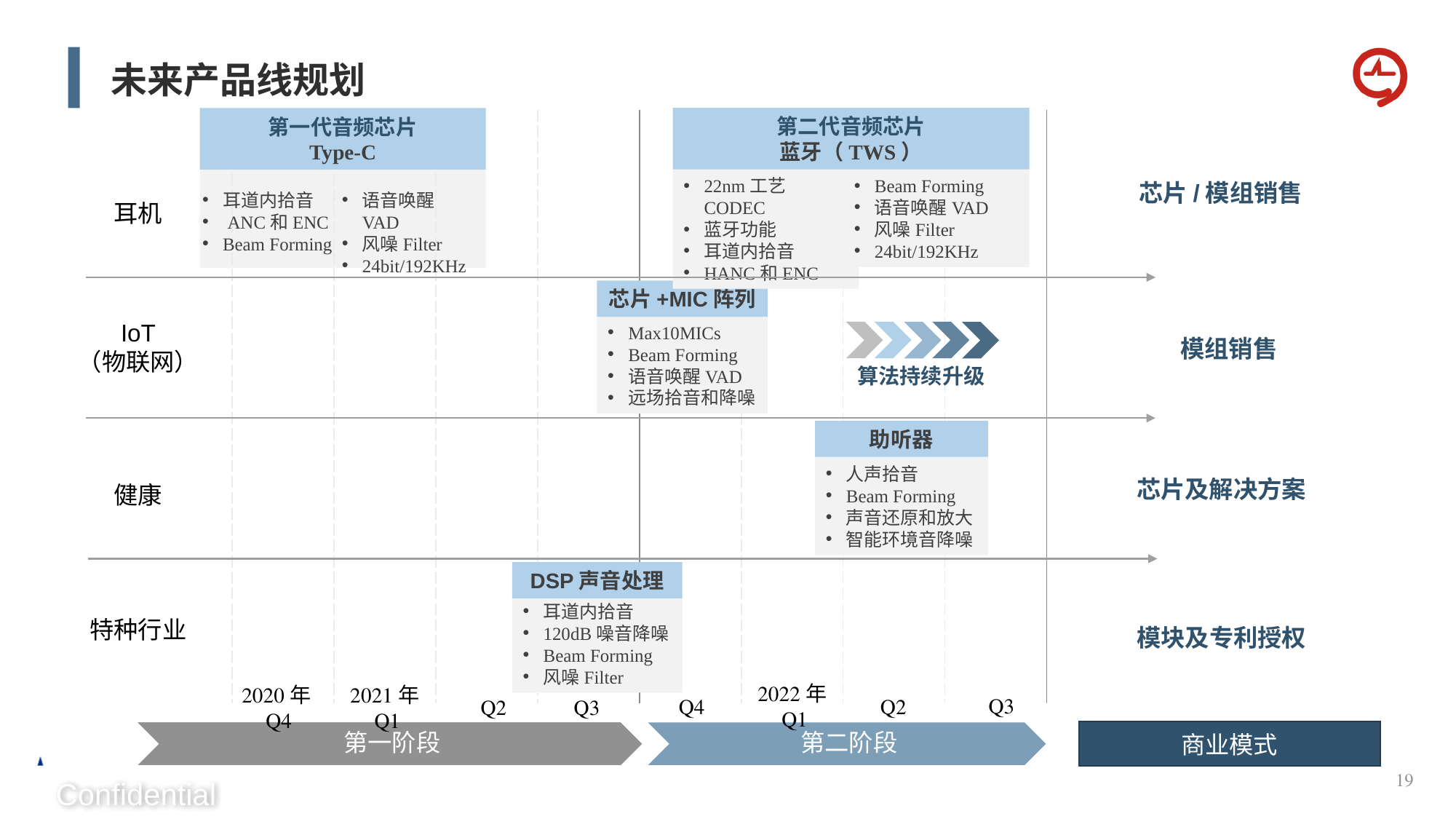

未来产品线规划
第二代音频芯片
蓝牙（TWS）
Beam Forming
语音唤醒VAD
风噪Filter
24bit/192KHz
22nm工艺CODEC
蓝牙功能
耳道内拾音
HANC和ENC
第一代音频芯片
Type-C
耳道内拾音
 ANC和ENC
Beam Forming
语音唤醒VAD
风噪Filter
24bit/192KHz
|  |  |  |  |  |  |  |  |  |
| --- | --- | --- | --- | --- | --- | --- | --- | --- |
耳机

芯片/模组销售
IoT
（物联网）
芯片+MIC阵列
Max10MICs
Beam Forming
语音唤醒VAD
远场拾音和降噪

算法持续升级
模组销售
健康
助听器
人声拾音
Beam Forming
声音还原和放大
智能环境音降噪
芯片及解决方案
特种行业
DSP声音处理
耳道内拾音
120dB噪音降噪
Beam Forming
风噪Filter
模块及专利授权
2022年Q1
Q3
Q4
Q2
Q3
Q2
2021年Q1
2020年Q4
商业模式
第一阶段
第二阶段
19

Confidential